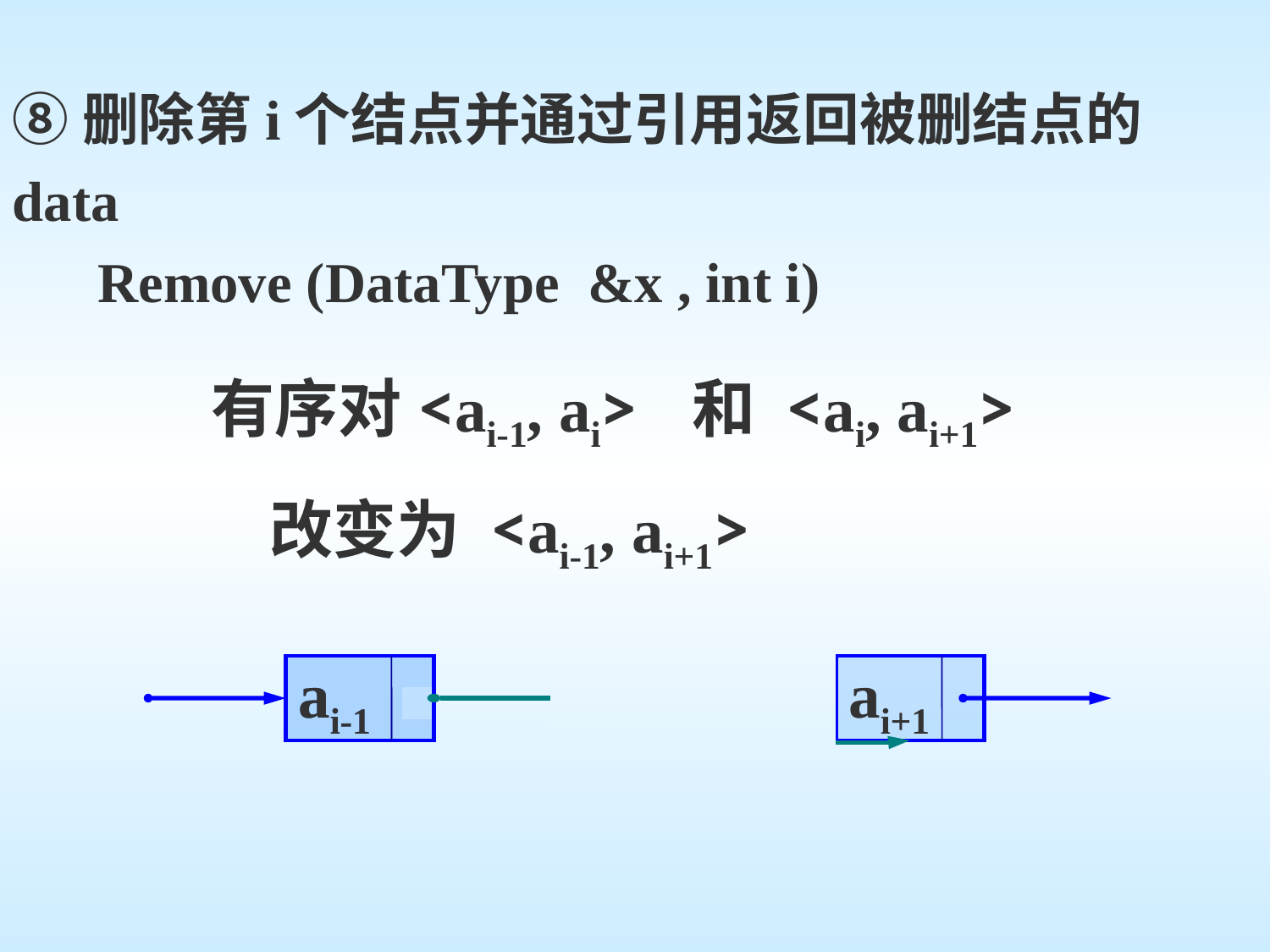

⑧删除第i个结点并通过引用返回被删结点的data
      Remove (DataType  &x , int i)
有序对<ai-1, ai> 和 <ai, ai+1>
   改变为 <ai-1, ai+1>

ai-1

ai-1

ai

ai+1